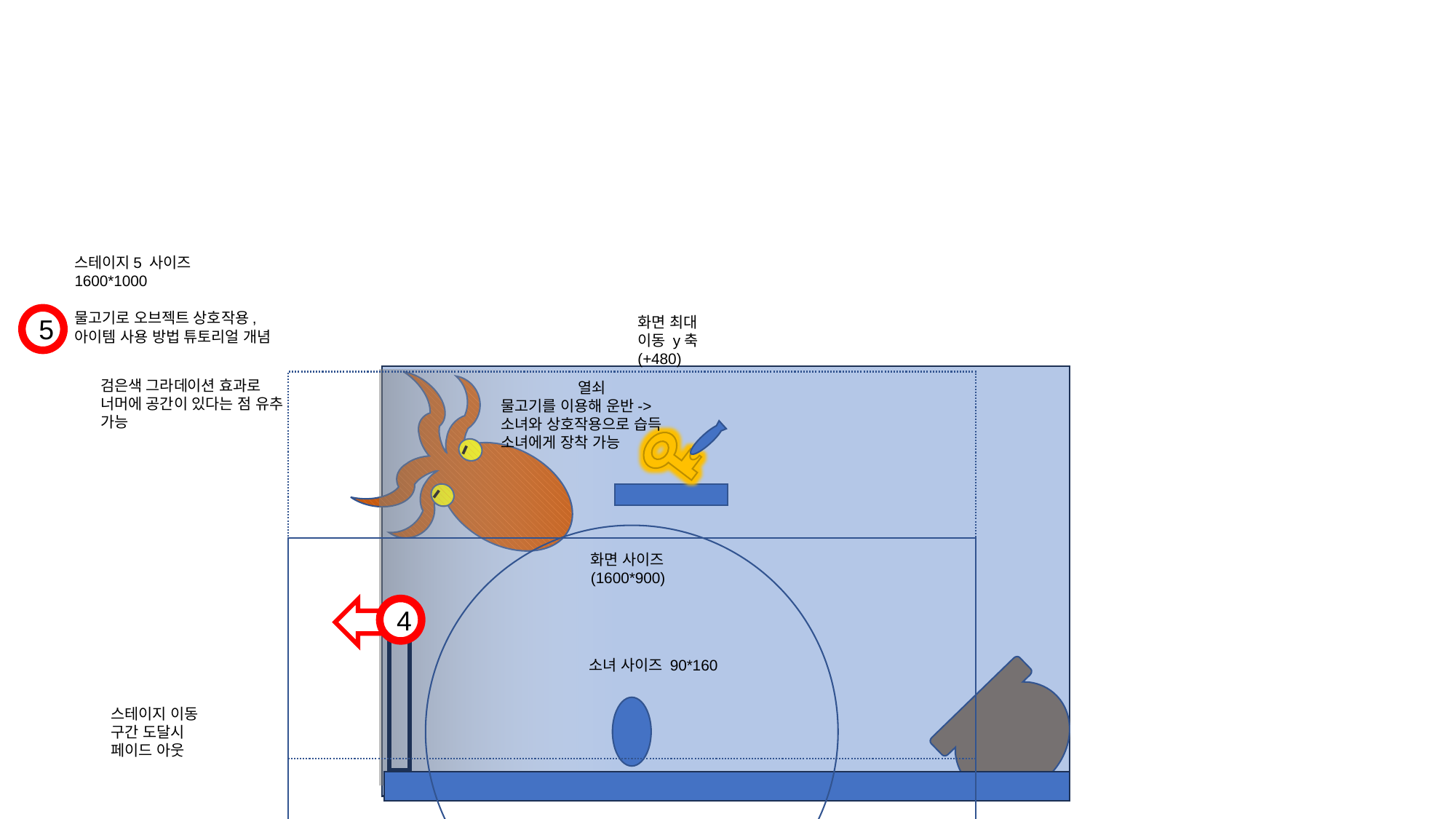

스테이지5 사이즈
1600*1000
물고기로 오브젝트 상호작용,
아이템 사용 방법 튜토리얼 개념
화면 최대 이동 y축
(+480)
5

검은색 그라데이션 효과로 너머에 공간이 있다는 점 유추 가능

수족관 배경
열쇠
물고기를 이용해 운반-> 소녀와 상호작용으로 습득
소녀에게 장착 가능

-
-

화면 사이즈(1600*900)
4

소녀 사이즈 90*160

스테이지 이동 구간 도달시
페이드 아웃